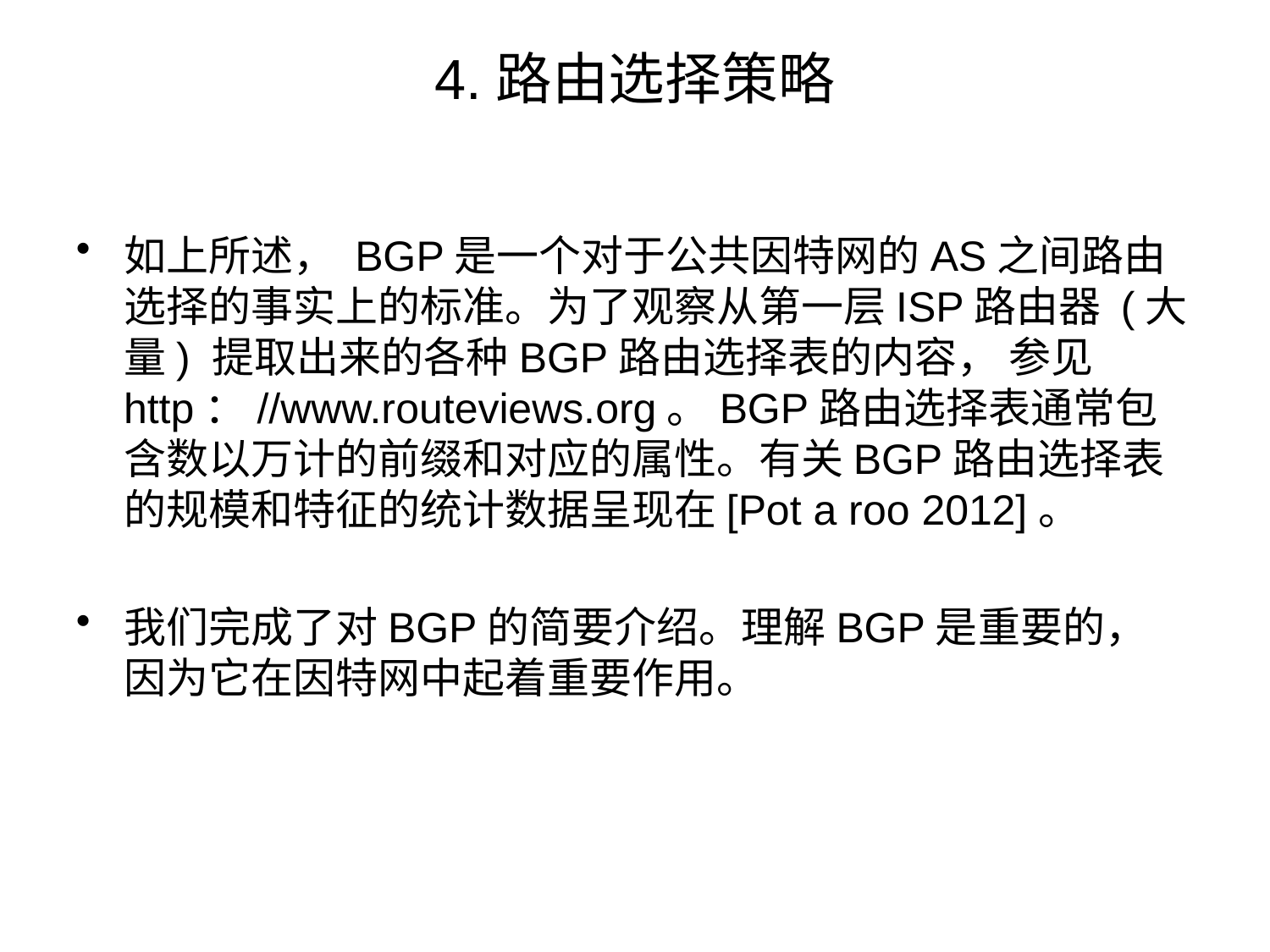

# 4.路由选择策略
如上所述， BGP是一个对于公共因特网的AS之间路由选择的事实上的标准。为了观察从第一层ISP路由器 (大量) 提取出来的各种BGP路由选择表的内容， 参见http：//www.routeviews.org。BGP路由选择表通常包含数以万计的前缀和对应的属性。有关BGP路由选择表的规模和特征的统计数据呈现在[Pot a roo 2012]。

我们完成了对BGP的简要介绍。理解BGP是重要的， 因为它在因特网中起着重要作用。